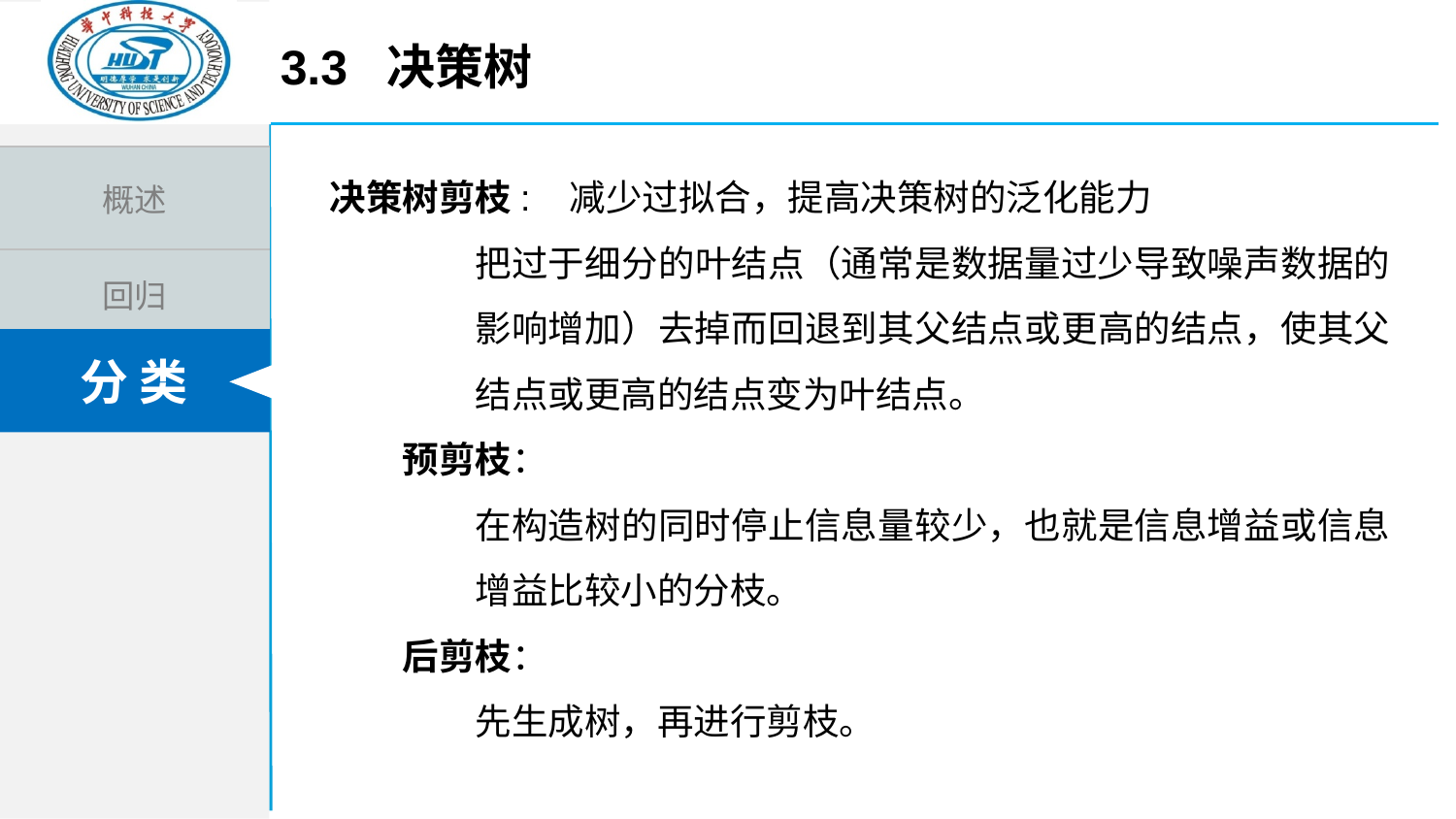

3.3  决策树

决策树剪枝:   减少过拟合，提高决策树的泛化能力
把过于细分的叶结点（通常是数据量过少导致噪声数据的影响增加）去掉而回退到其父结点或更高的结点，使其父结点或更高的结点变为叶结点。
预剪枝：
在构造树的同时停止信息量较少，也就是信息增益或信息增益比较小的分枝。
后剪枝：
先生成树，再进行剪枝。